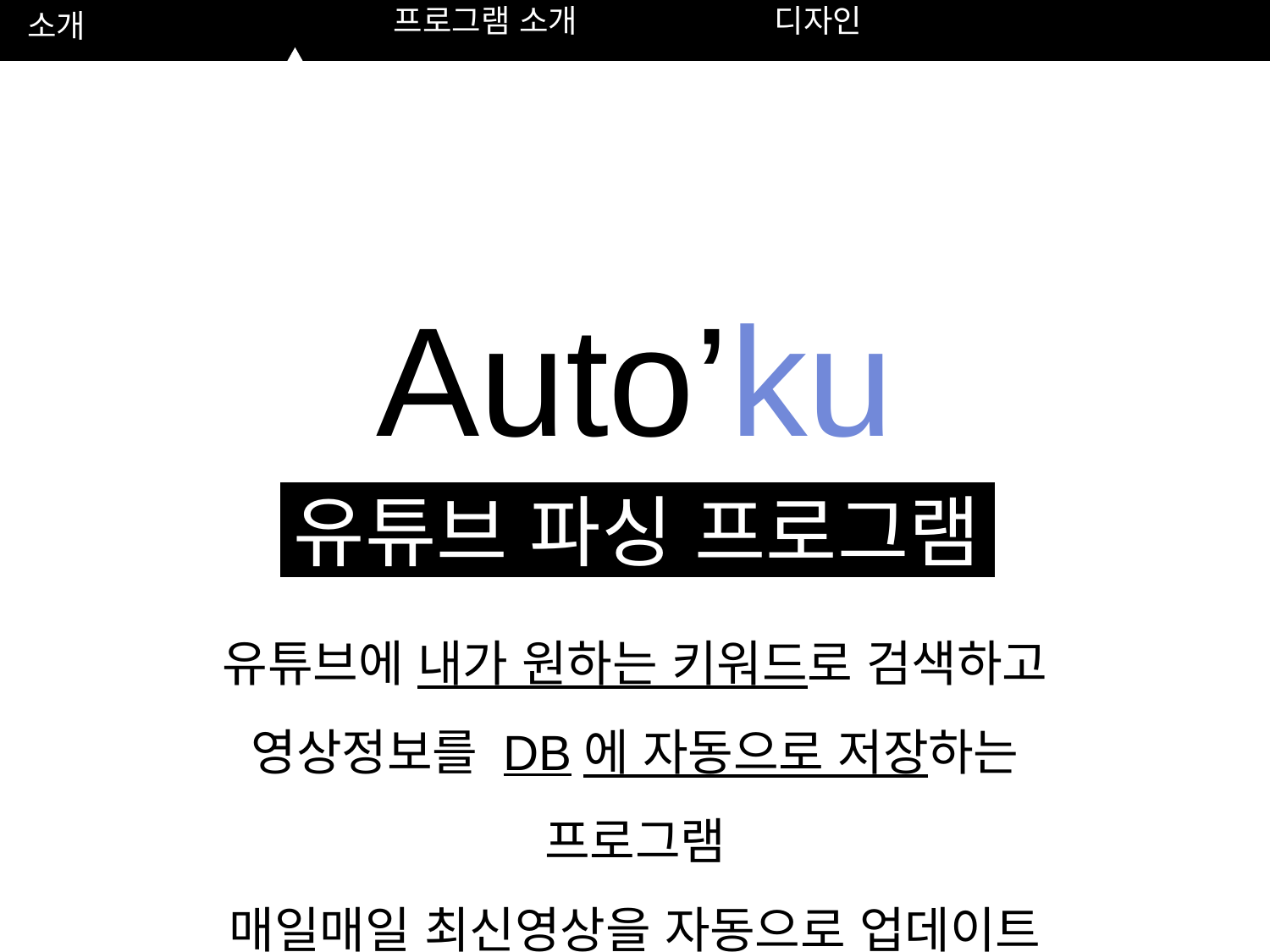

소개
			프로그램 소개		디자인

Auto’ku
유튜브 파싱 프로그램
유튜브에 내가 원하는 키워드로 검색하고
영상정보를 DB에 자동으로 저장하는 프로그램
매일매일 최신영상을 자동으로 업데이트